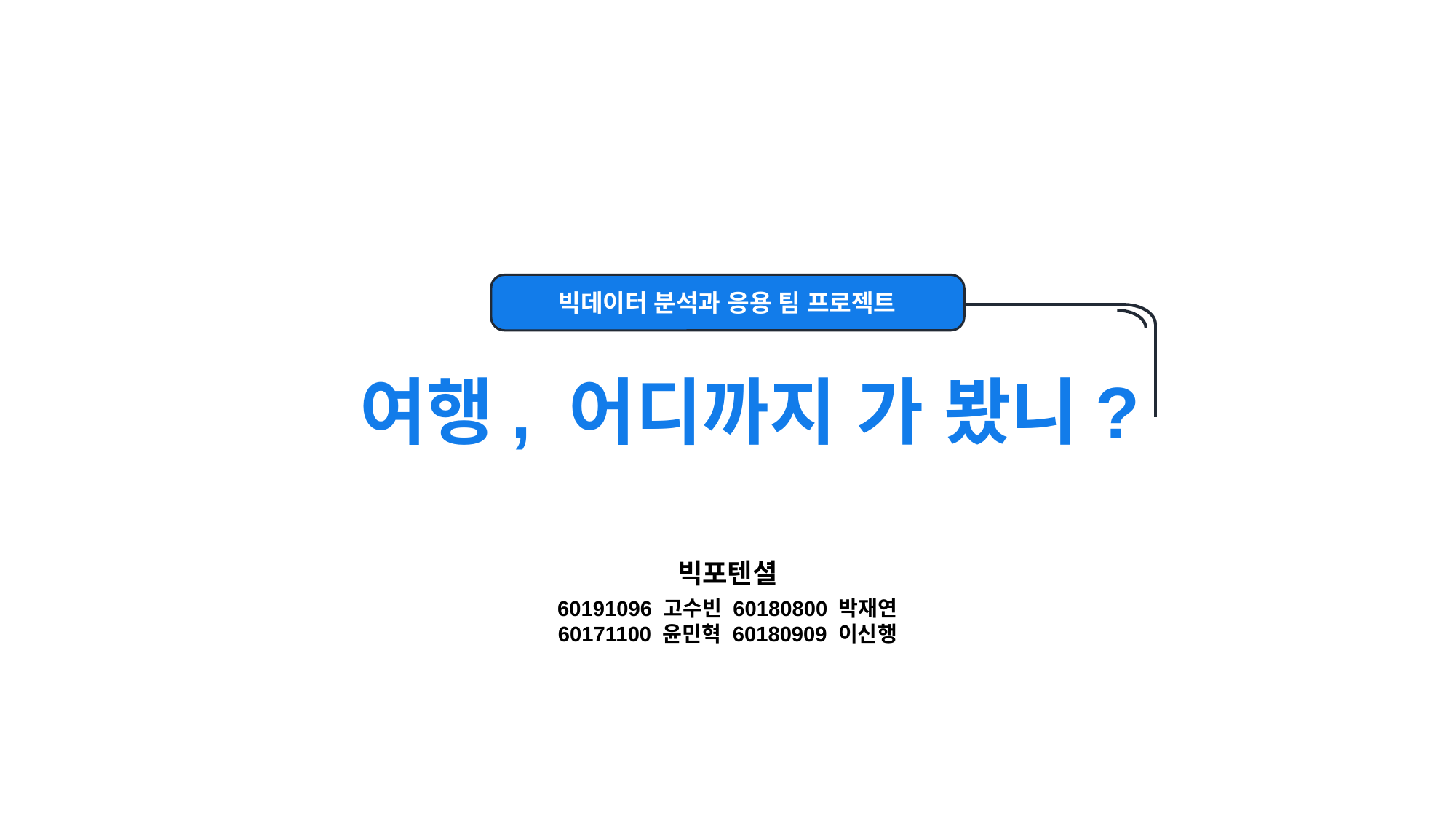

빅데이터 분석과 응용 팀 프로젝트

여행, 어디까지 가 봤니?

빅포텐셜

60191096 고수빈 60180800 박재연
60171100 윤민혁 60180909 이신행